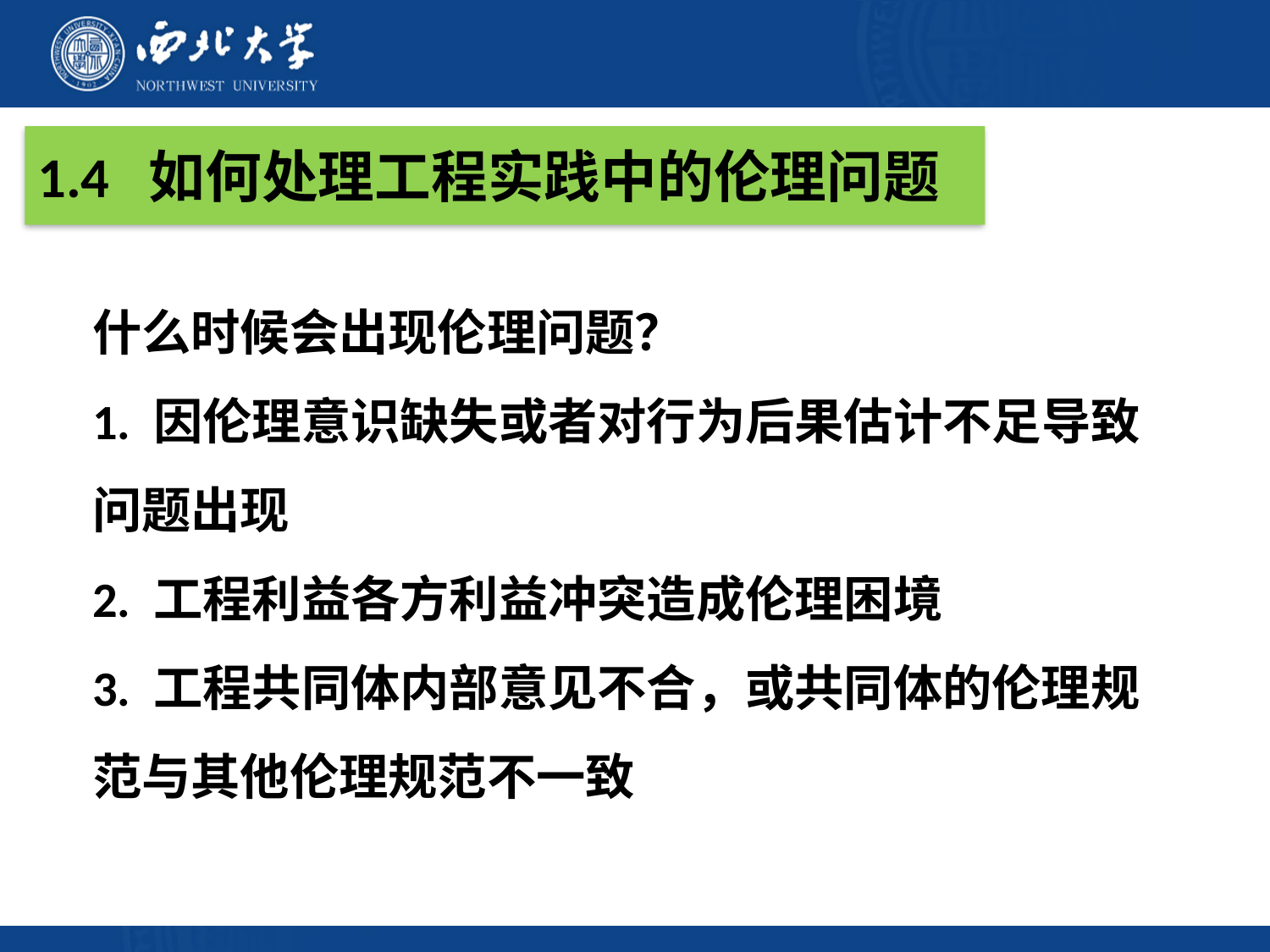

# 1.4  如何处理工程实践中的伦理问题
什么时候会出现伦理问题？
1. 因伦理意识缺失或者对行为后果估计不足导致问题出现
2. 工程利益各方利益冲突造成伦理困境
3. 工程共同体内部意见不合，或共同体的伦理规范与其他伦理规范不一致